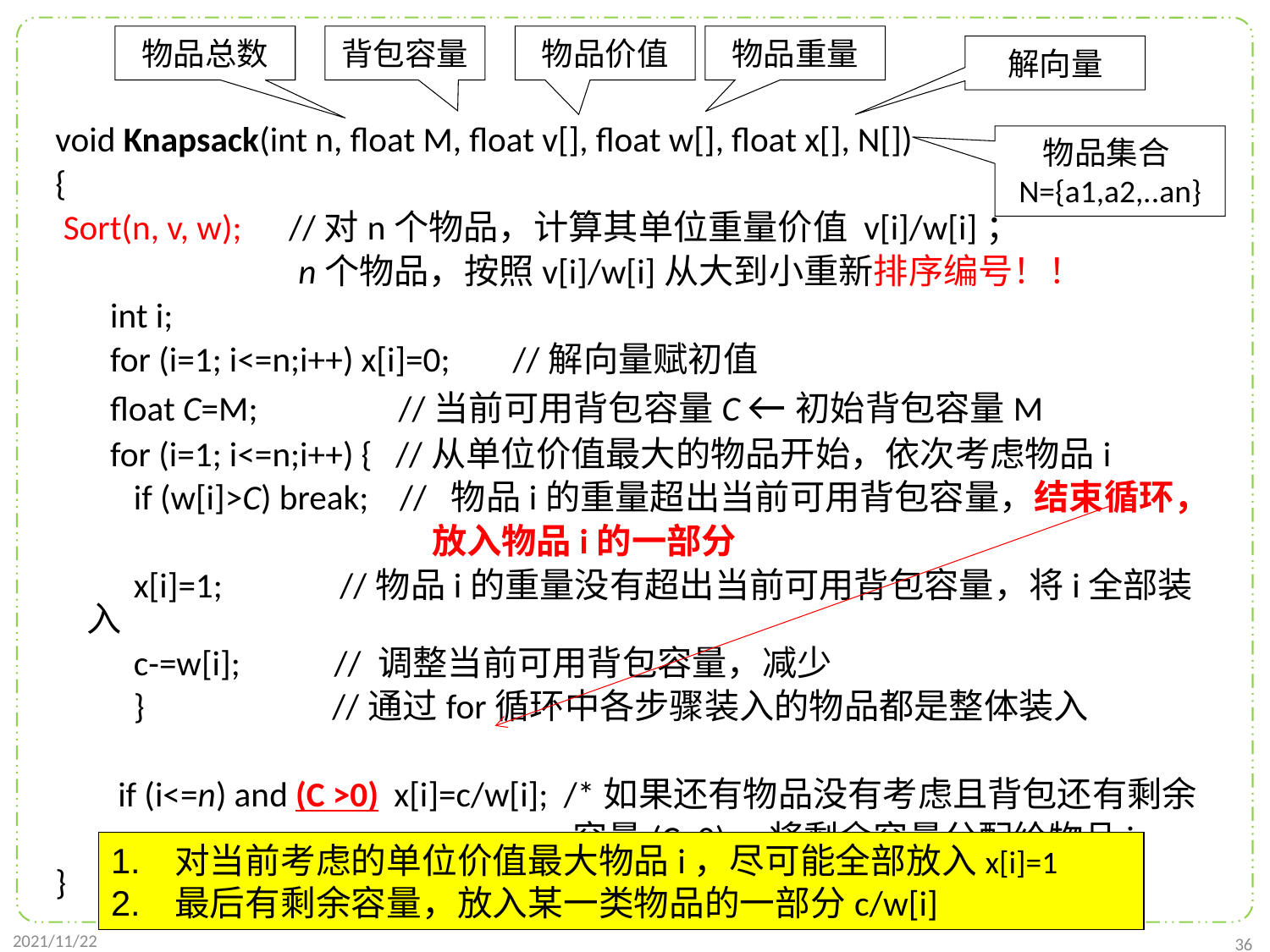

物品总数
背包容量
物品价值
物品重量
解向量
void Knapsack(int n, float M, float v[], float w[], float x[], N[])
{
 Sort(n, v, w);      //对n个物品，计算其单位重量价值 v[i]/w[i]；
                               n个物品，按照v[i]/w[i]从大到小重新排序编号！！
       int i;
       for (i=1; i<=n;i++) x[i]=0;        //解向量赋初值
       float C=M;                  //当前可用背包容量C ←初始背包容量M
       for (i=1; i<=n;i++) {   //从单位价值最大的物品开始，依次考虑物品i
          if (w[i]>C) break;    //  物品i的重量超出当前可用背包容量，结束循环，
                                               放入物品i的一部分
          x[i]=1;               //物品i的重量没有超出当前可用背包容量，将i全部装入
          c-=w[i];            // 调整当前可用背包容量，减少
          }                        //通过for循环中各步骤装入的物品都是整体装入

        if (i<=n) and (C >0)  x[i]=c/w[i];  /*如果还有物品没有考虑且背包还有剩余
                                                                 容量(C>0)，将剩余容量分配给物品i
}
物品集合N={a1,a2,..an}
对当前考虑的单位价值最大物品i，尽可能全部放入x[i]=1
最后有剩余容量，放入某一类物品的一部分c/w[i]

2021/11/22
36